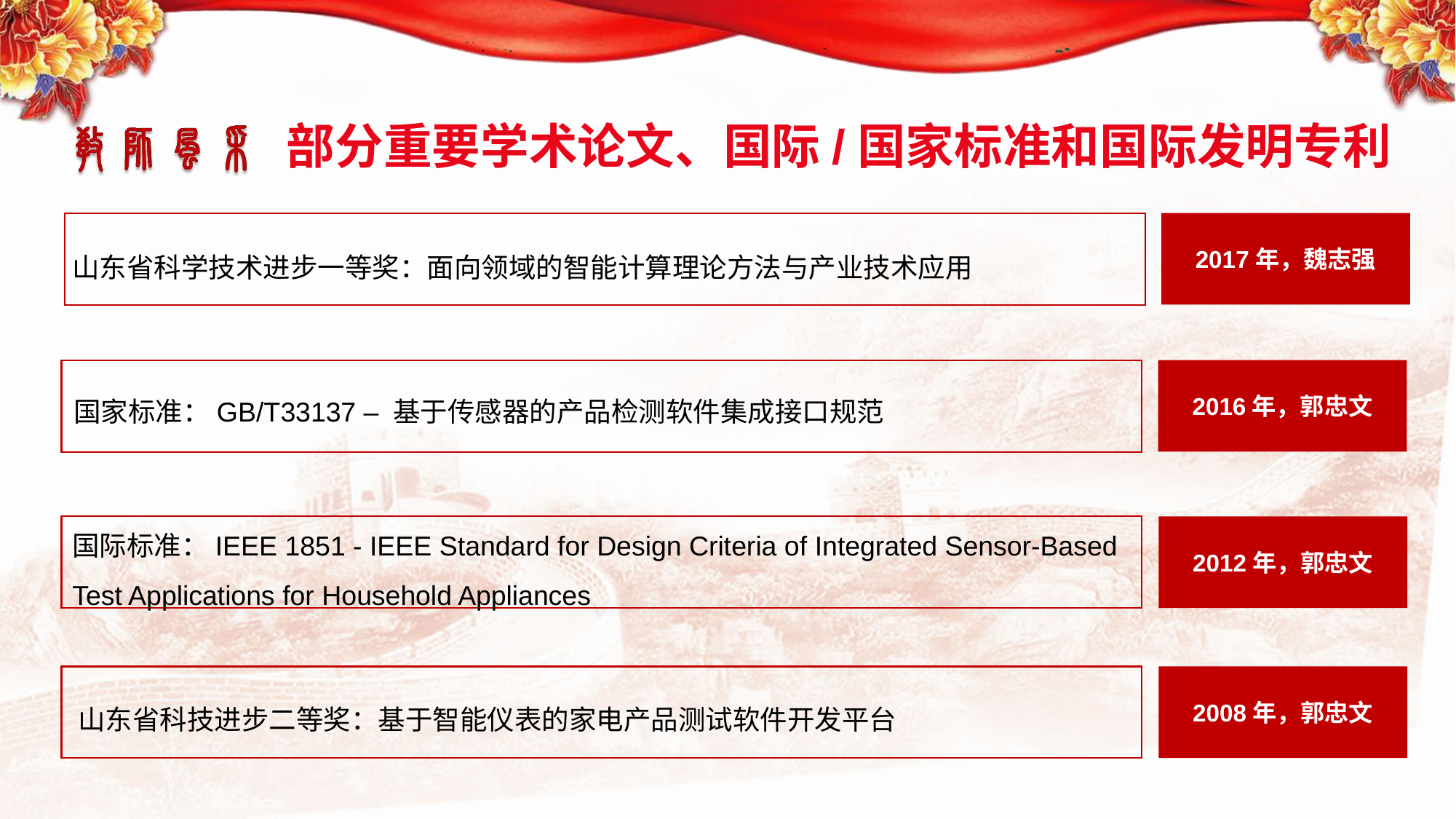

部分重要学术论文、国际/国家标准和国际发明专利

2017年，魏志强
山东省科学技术进步一等奖：面向领域的智能计算理论方法与产业技术应用

2016年，郭忠文
国家标准：GB/T33137 – 基于传感器的产品检测软件集成接口规范
国际标准：IEEE 1851 - IEEE Standard for Design Criteria of Integrated Sensor-Based Test Applications for Household Appliances

2012年，郭忠文
2008年，郭忠文

山东省科技进步二等奖：基于智能仪表的家电产品测试软件开发平台